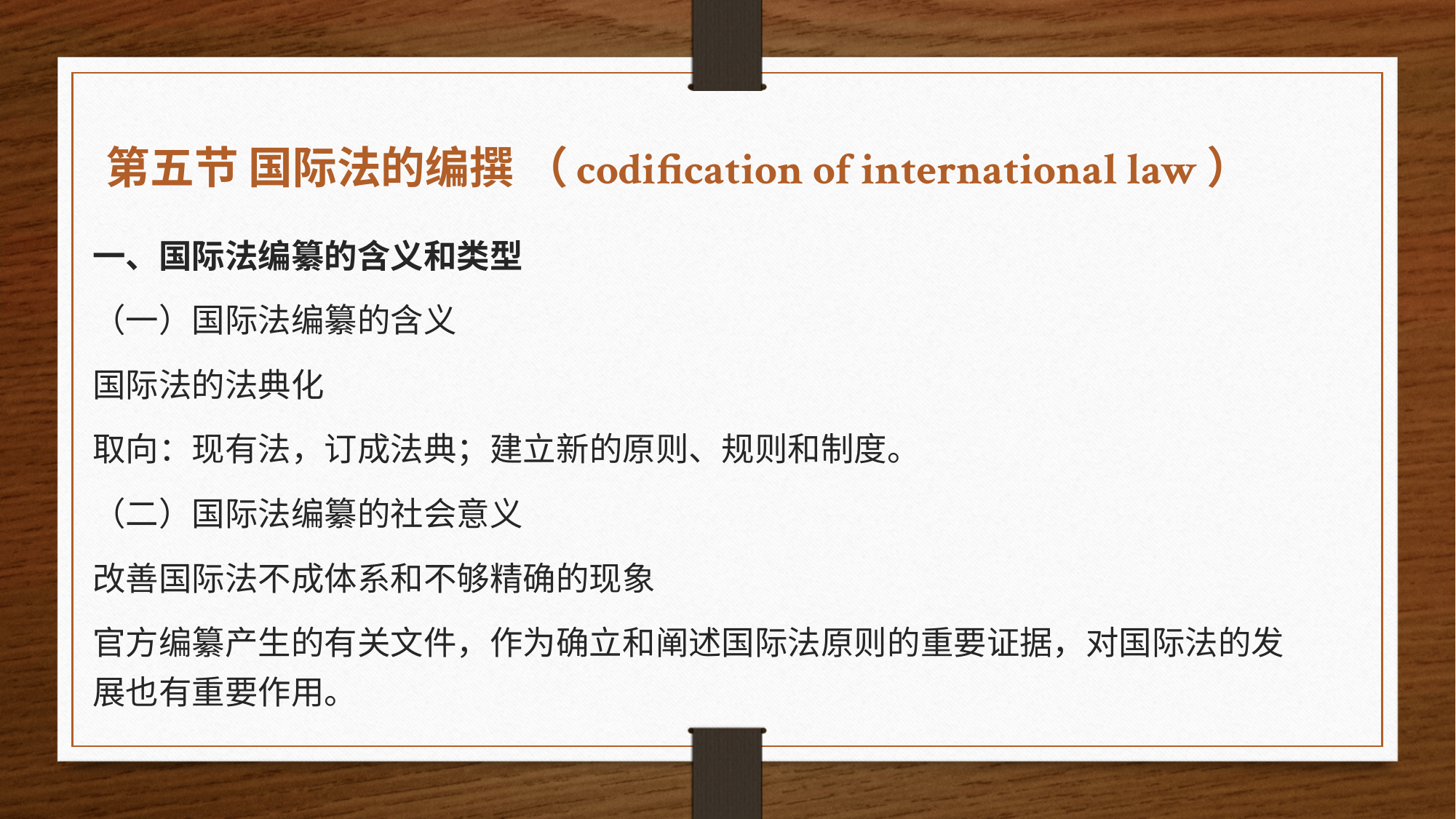

# 第五节 国际法的编撰 （codification of international law）
一、国际法编纂的含义和类型
（一）国际法编纂的含义
国际法的法典化
取向：现有法，订成法典；建立新的原则、规则和制度。
（二）国际法编纂的社会意义
改善国际法不成体系和不够精确的现象
官方编纂产生的有关文件，作为确立和阐述国际法原则的重要证据，对国际法的发展也有重要作用。